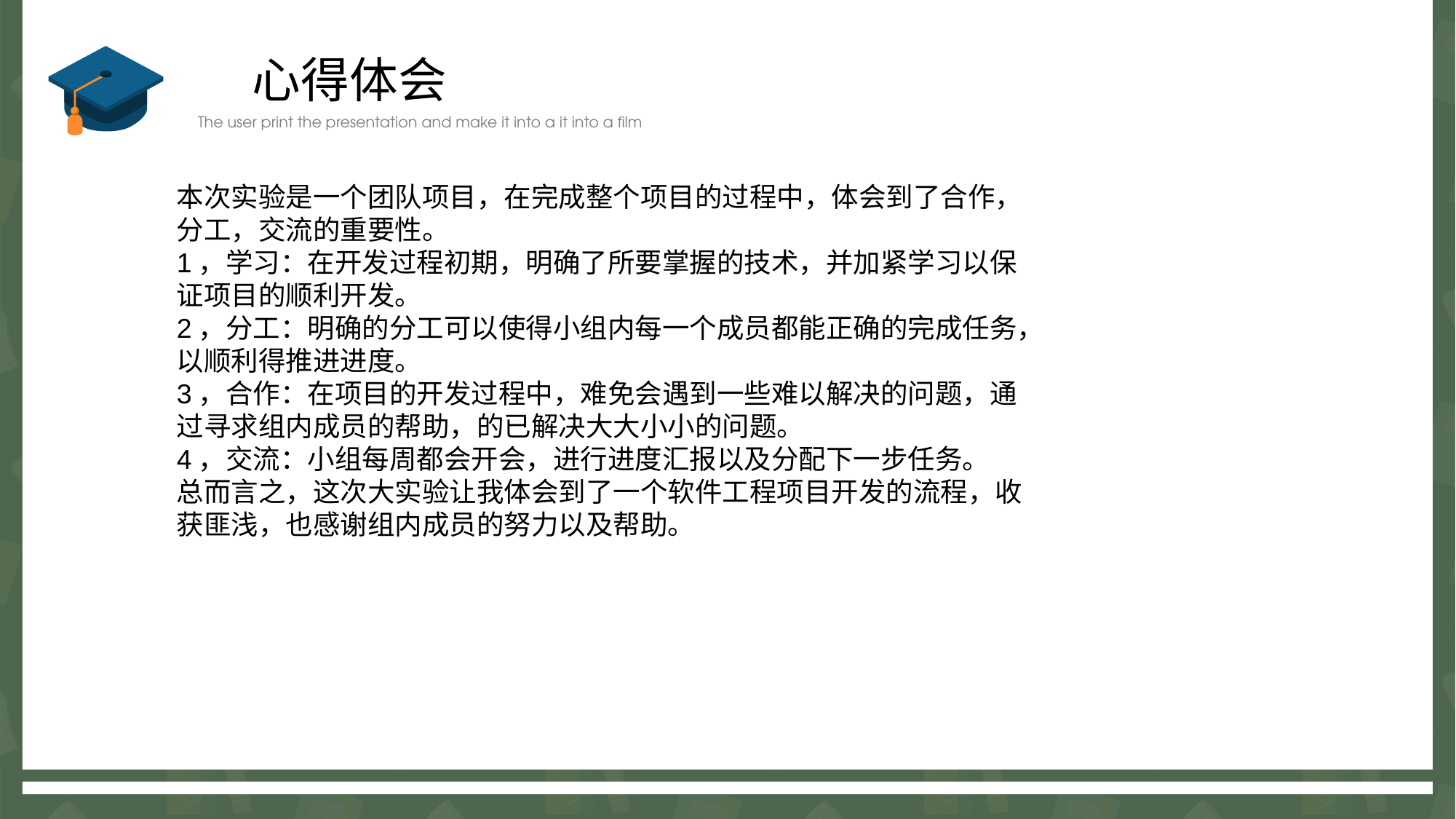

心得体会
The user print the presentation and make it into a it into a film

本次实验是一个团队项目，在完成整个项目的过程中，体会到了合作，分工，交流的重要性。
1，学习：在开发过程初期，明确了所要掌握的技术，并加紧学习以保证项目的顺利开发。
2，分工：明确的分工可以使得小组内每一个成员都能正确的完成任务，以顺利得推进进度。
3，合作：在项目的开发过程中，难免会遇到一些难以解决的问题，通过寻求组内成员的帮助，的已解决大大小小的问题。
4，交流：小组每周都会开会，进行进度汇报以及分配下一步任务。
总而言之，这次大实验让我体会到了一个软件工程项目开发的流程，收获匪浅，也感谢组内成员的努力以及帮助。